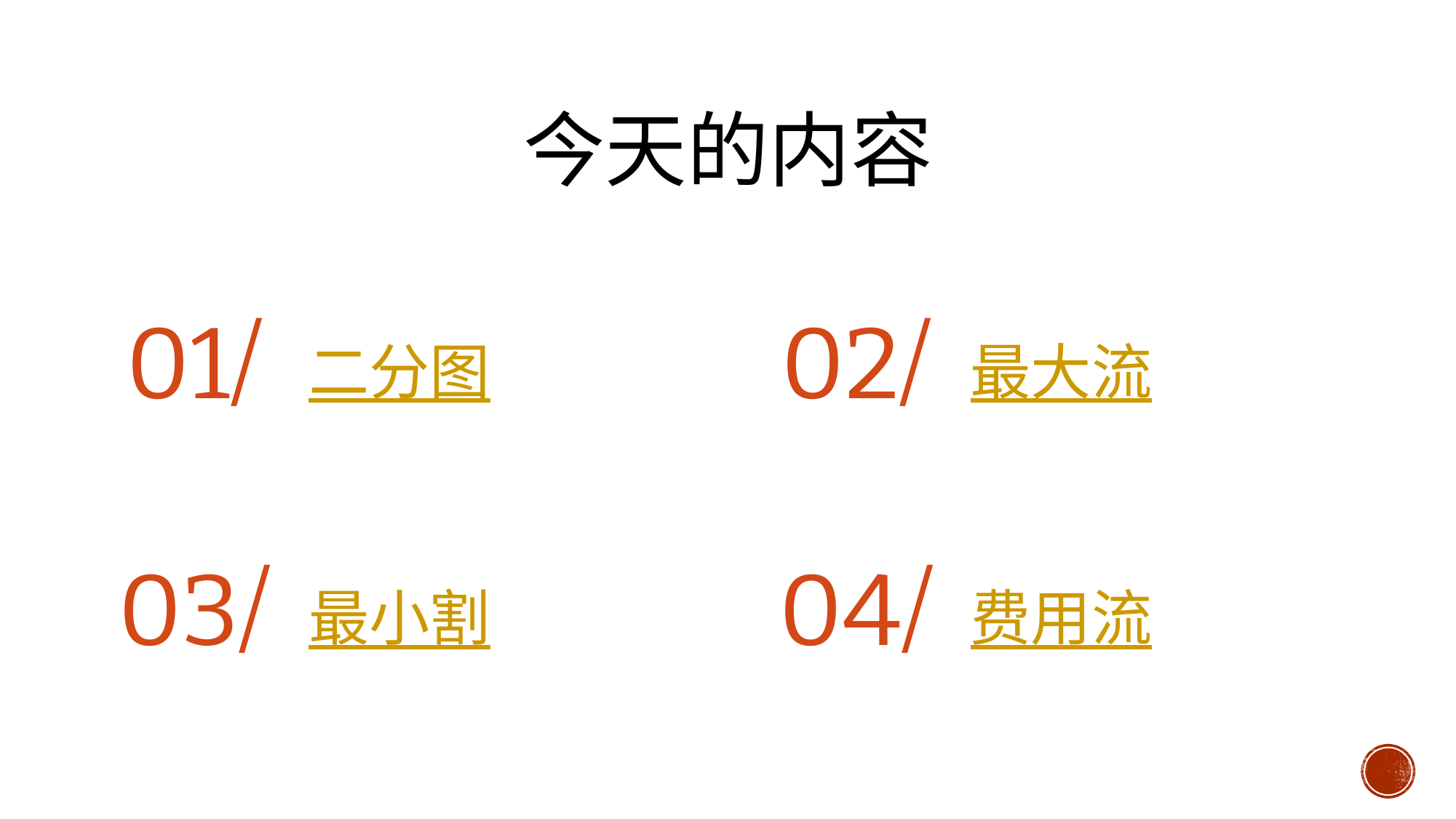

# 今天的内容
01/
二分图
02/
最大流
03/
最小割
04/
费用流